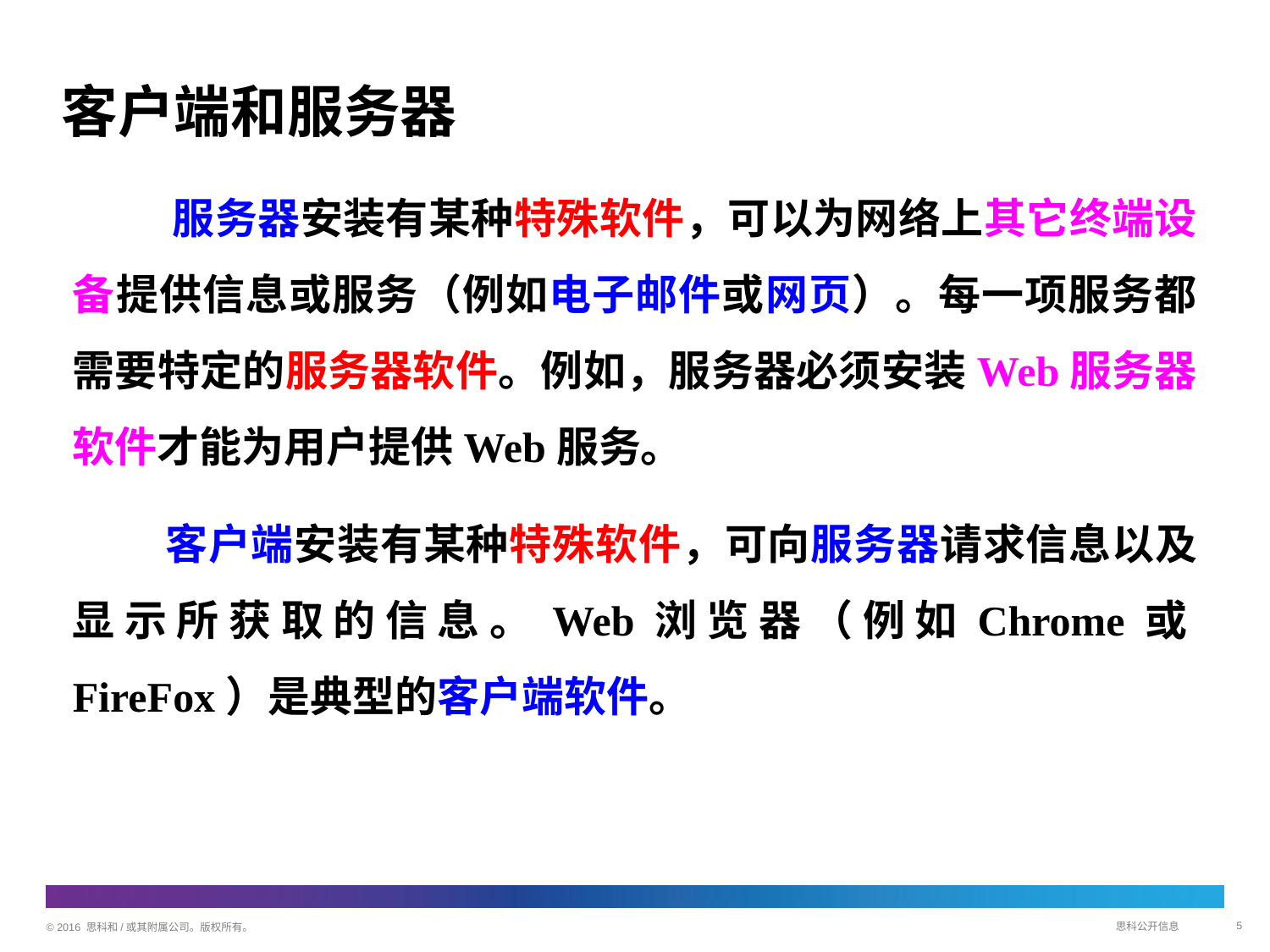

# 客户端和服务器
         服务器安装有某种特殊软件，可以为网络上其它终端设备提供信息或服务（例如电子邮件或网页）。每一项服务都需要特定的服务器软件。例如，服务器必须安装Web服务器软件才能为用户提供Web服务。
        客户端安装有某种特殊软件，可向服务器请求信息以及显示所获取的信息。Web浏览器（例如Chrome或FireFox）是典型的客户端软件。